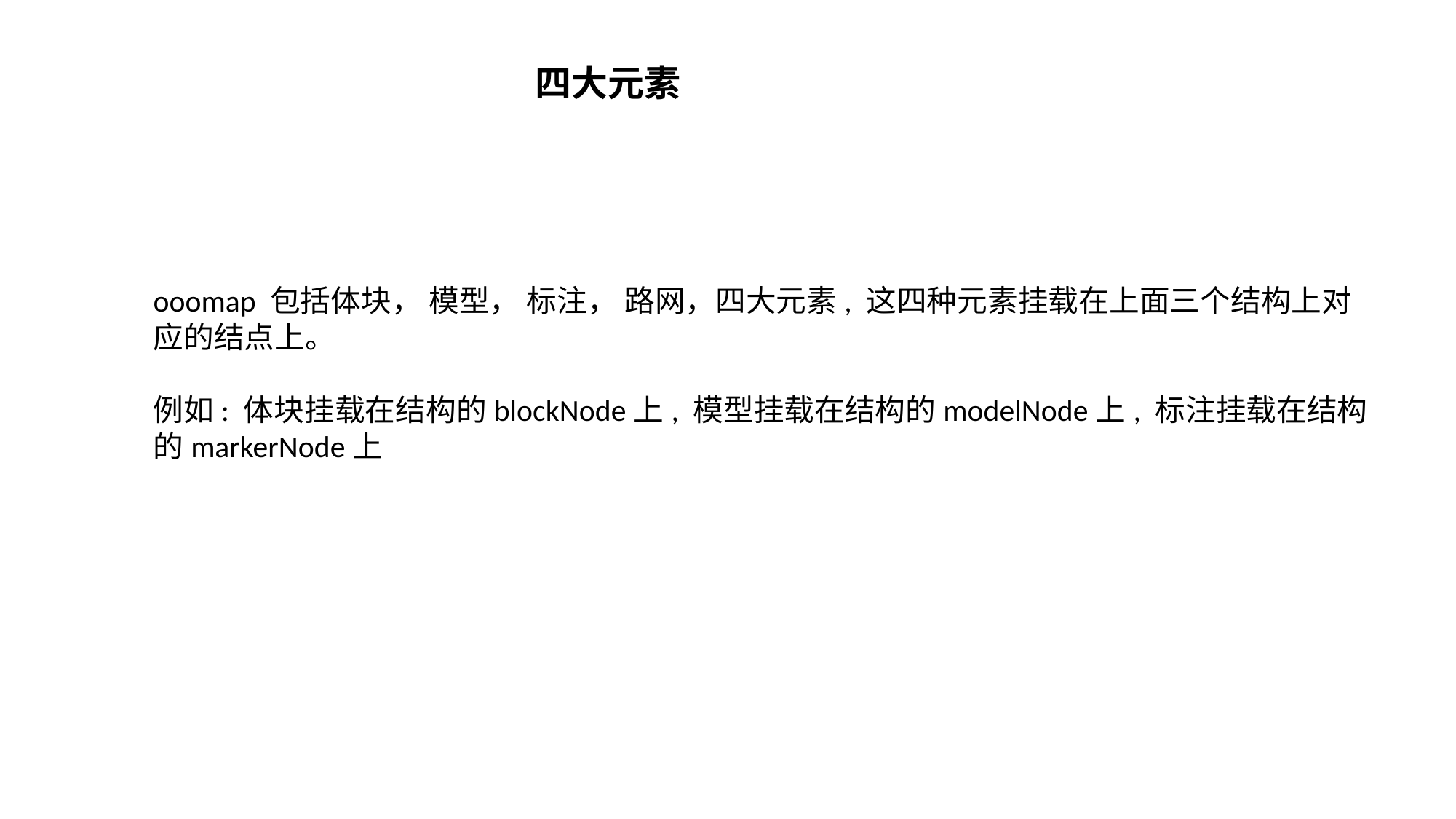

四大元素
ooomap 包括体块， 模型， 标注， 路网，四大元素, 这四种元素挂载在上面三个结构上对应的结点上。

例如: 体块挂载在结构的blockNode上, 模型挂载在结构的modelNode上, 标注挂载在结构的markerNode上